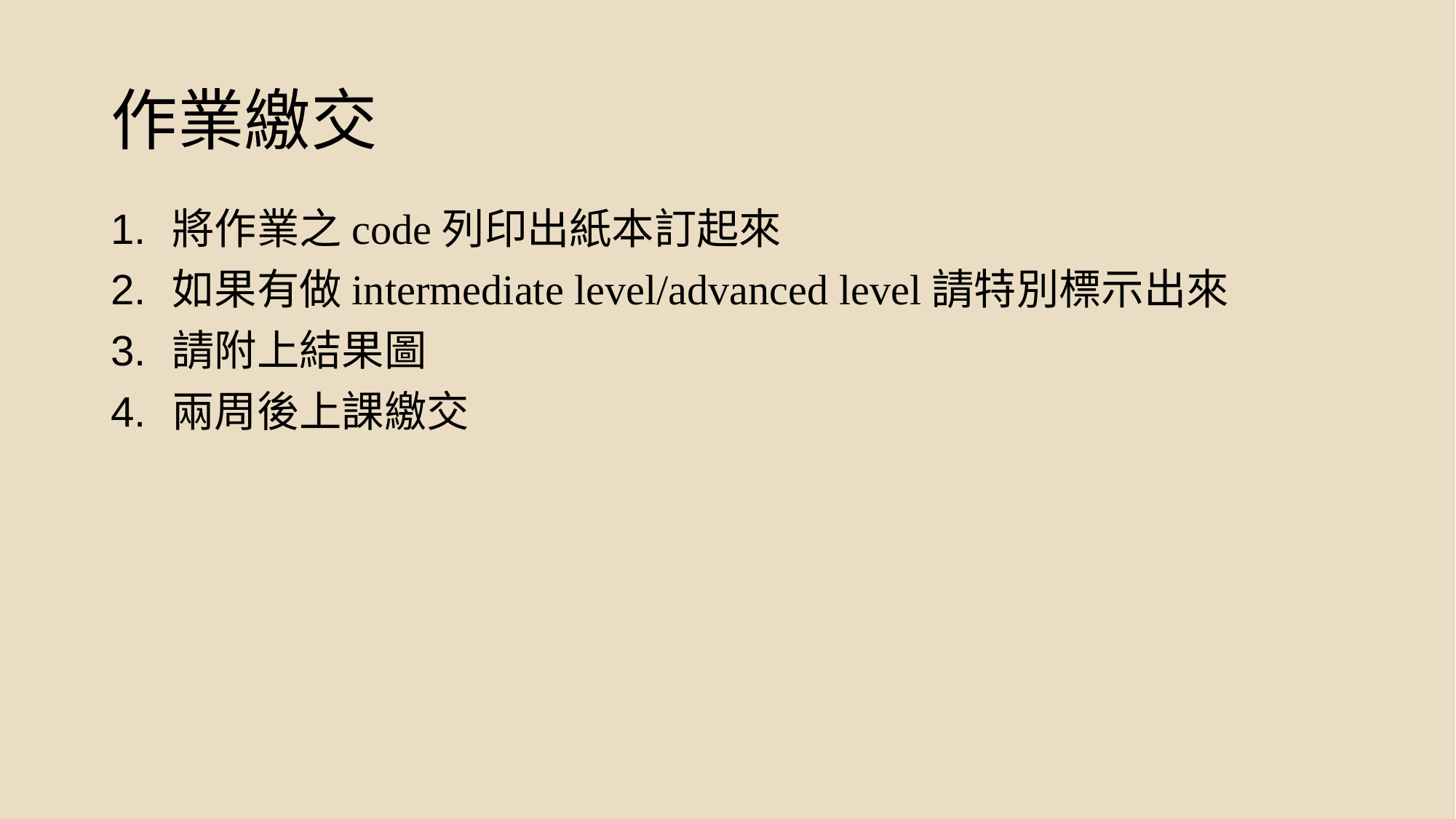

# 作業繳交
將作業之code列印出紙本訂起來
如果有做intermediate level/advanced level請特別標示出來
請附上結果圖
兩周後上課繳交